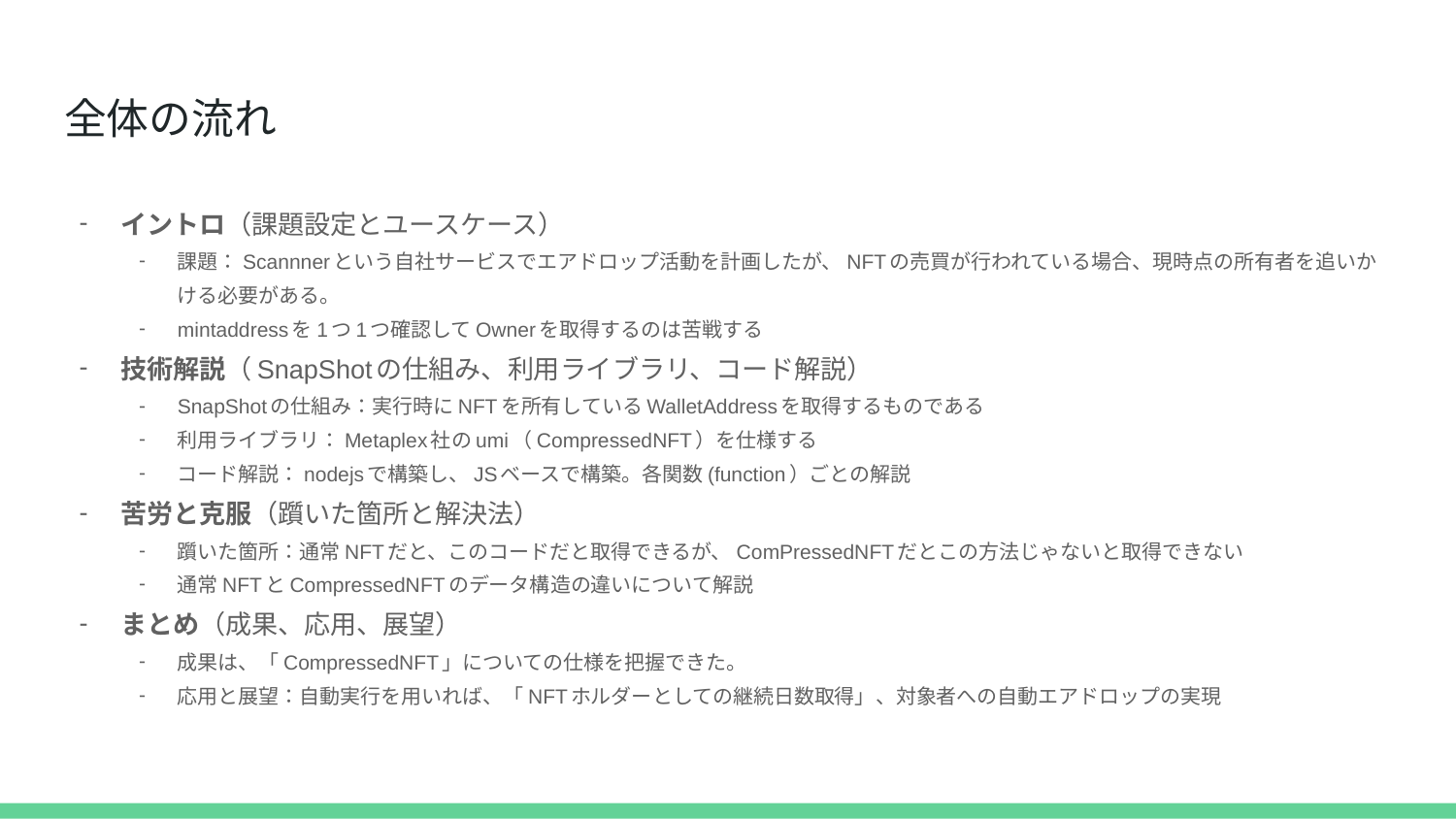

# 全体の流れ
イントロ（課題設定とユースケース）
課題：Scannnerという自社サービスでエアドロップ活動を計画したが、NFTの売買が行われている場合、現時点の所有者を追いかける必要がある。
mintaddressを1つ1つ確認してOwnerを取得するのは苦戦する
技術解説（SnapShotの仕組み、利用ライブラリ、コード解説）
SnapShotの仕組み：実行時にNFTを所有しているWalletAddressを取得するものである
利用ライブラリ：Metaplex社のumi（CompressedNFT）を仕様する
コード解説：nodejsで構築し、JSベースで構築。各関数(function）ごとの解説
苦労と克服（躓いた箇所と解決法）
躓いた箇所：通常NFTだと、このコードだと取得できるが、ComPressedNFTだとこの方法じゃないと取得できない
通常NFTとCompressedNFTのデータ構造の違いについて解説
まとめ（成果、応用、展望）
成果は、「CompressedNFT」についての仕様を把握できた。
応用と展望：自動実行を用いれば、「NFTホルダーとしての継続日数取得」、対象者への自動エアドロップの実現